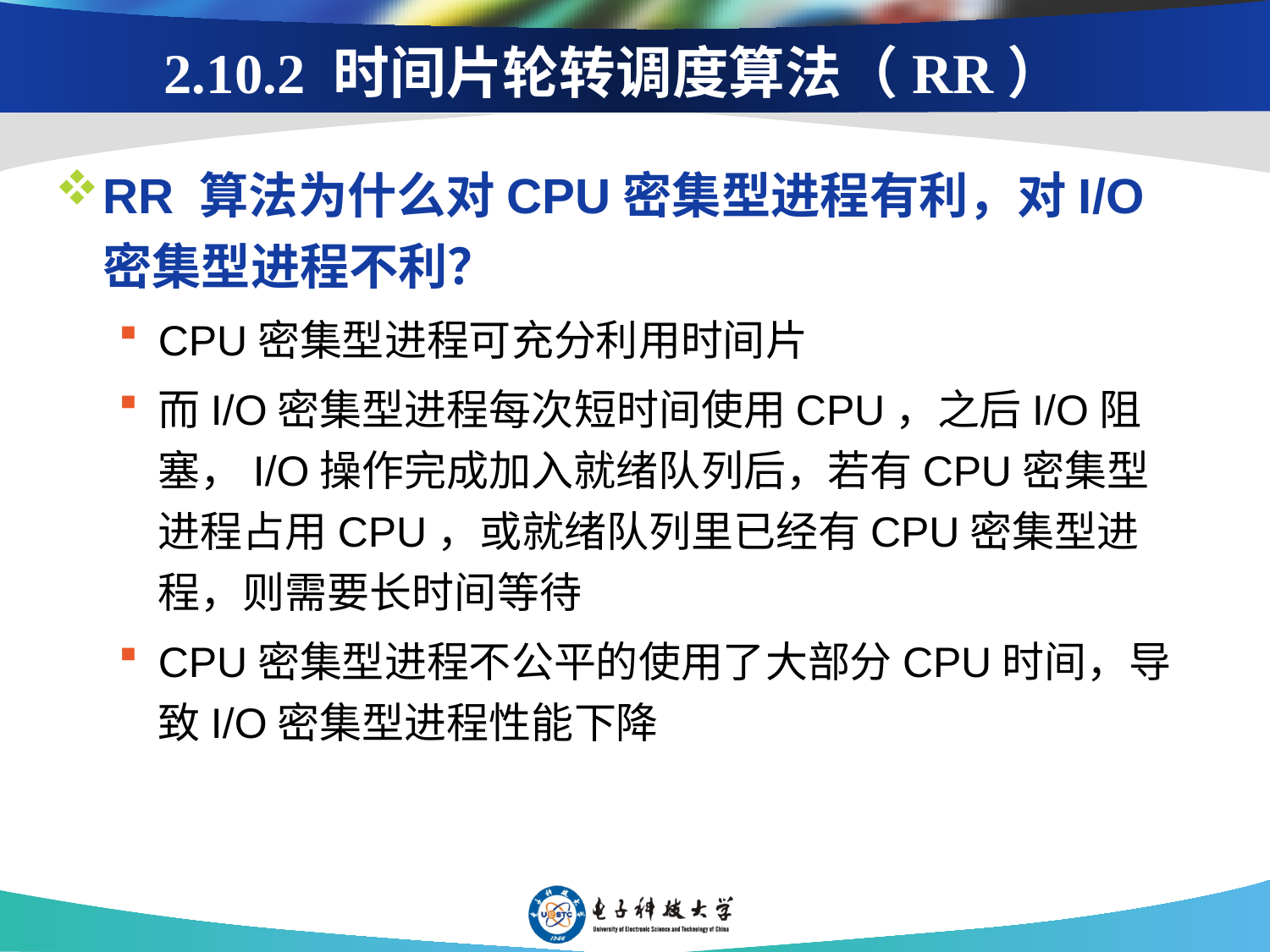

# 2.10.2 时间片轮转调度算法（RR）
RR 算法为什么对CPU密集型进程有利，对I/O密集型进程不利？
CPU密集型进程可充分利用时间片
而I/O密集型进程每次短时间使用CPU，之后I/O阻塞，I/O操作完成加入就绪队列后，若有CPU密集型进程占用CPU，或就绪队列里已经有CPU密集型进程，则需要长时间等待
CPU密集型进程不公平的使用了大部分CPU时间，导致I/O密集型进程性能下降